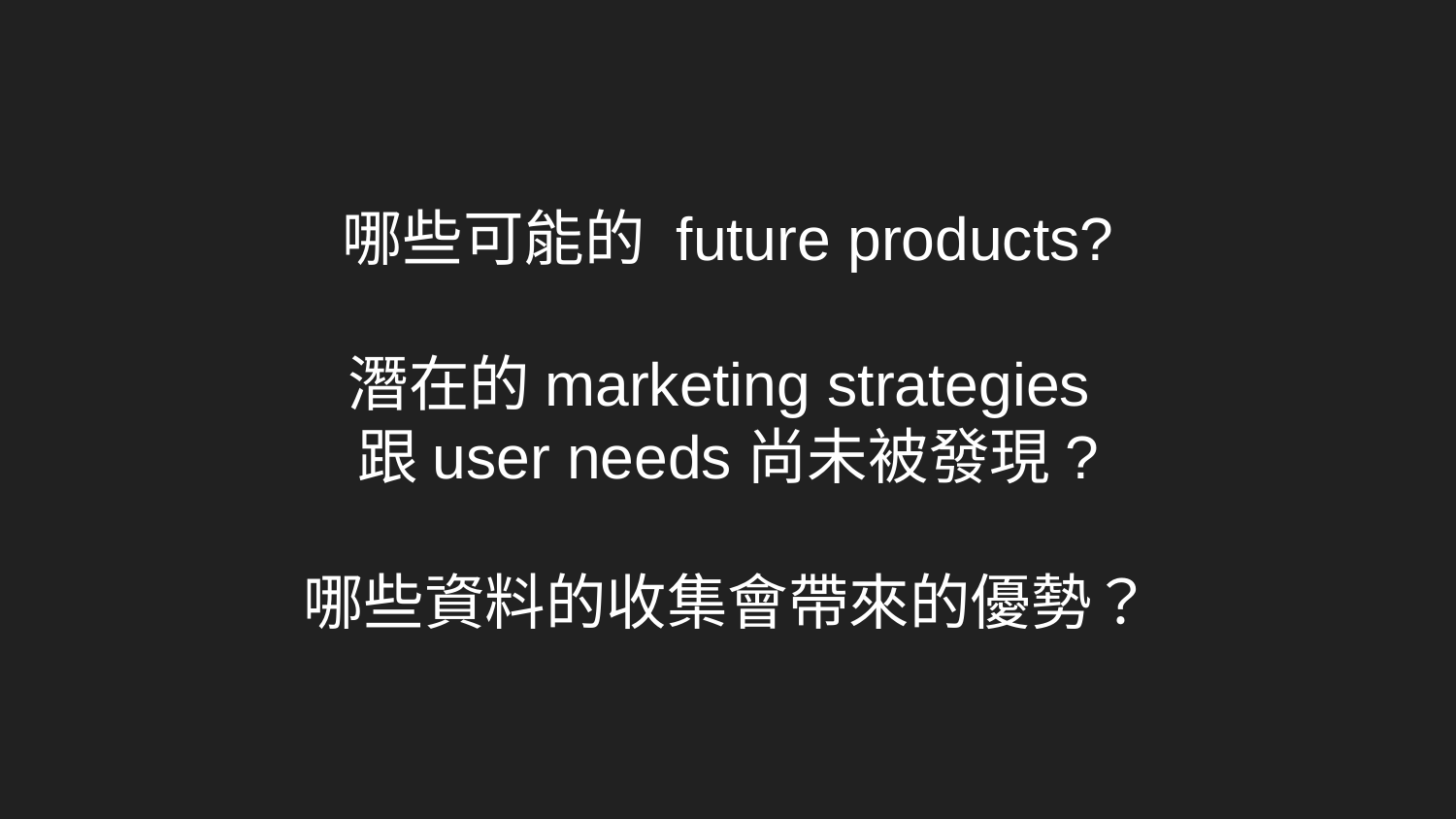

哪些可能的 future products?

潛在的marketing strategies
跟user needs尚未被發現?

哪些資料的收集會帶來的優勢？